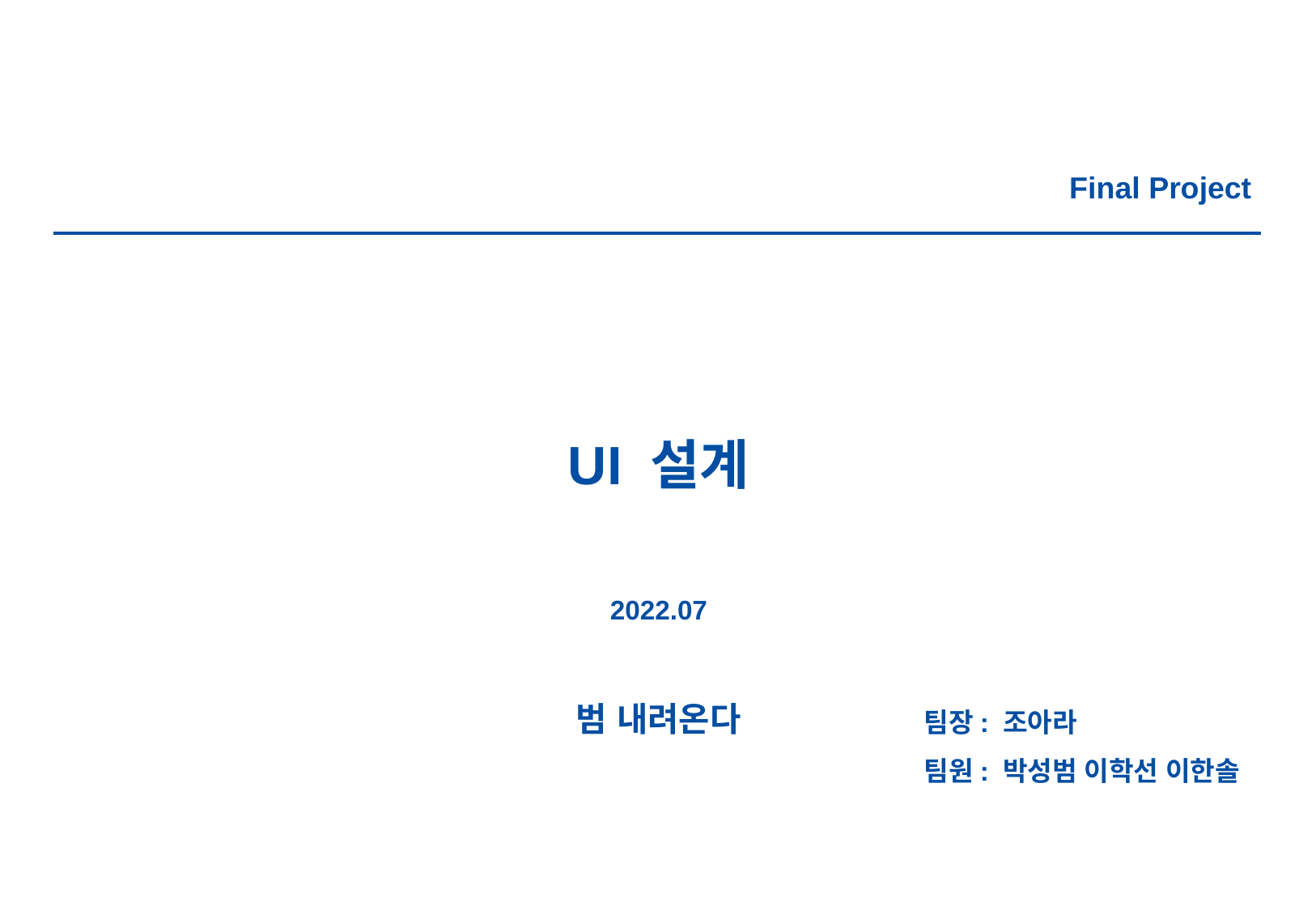

Final Project

UI 설계

2022.07

범 내려온다

팀장: 조아라
팀원: 박성범 이학선 이한솔